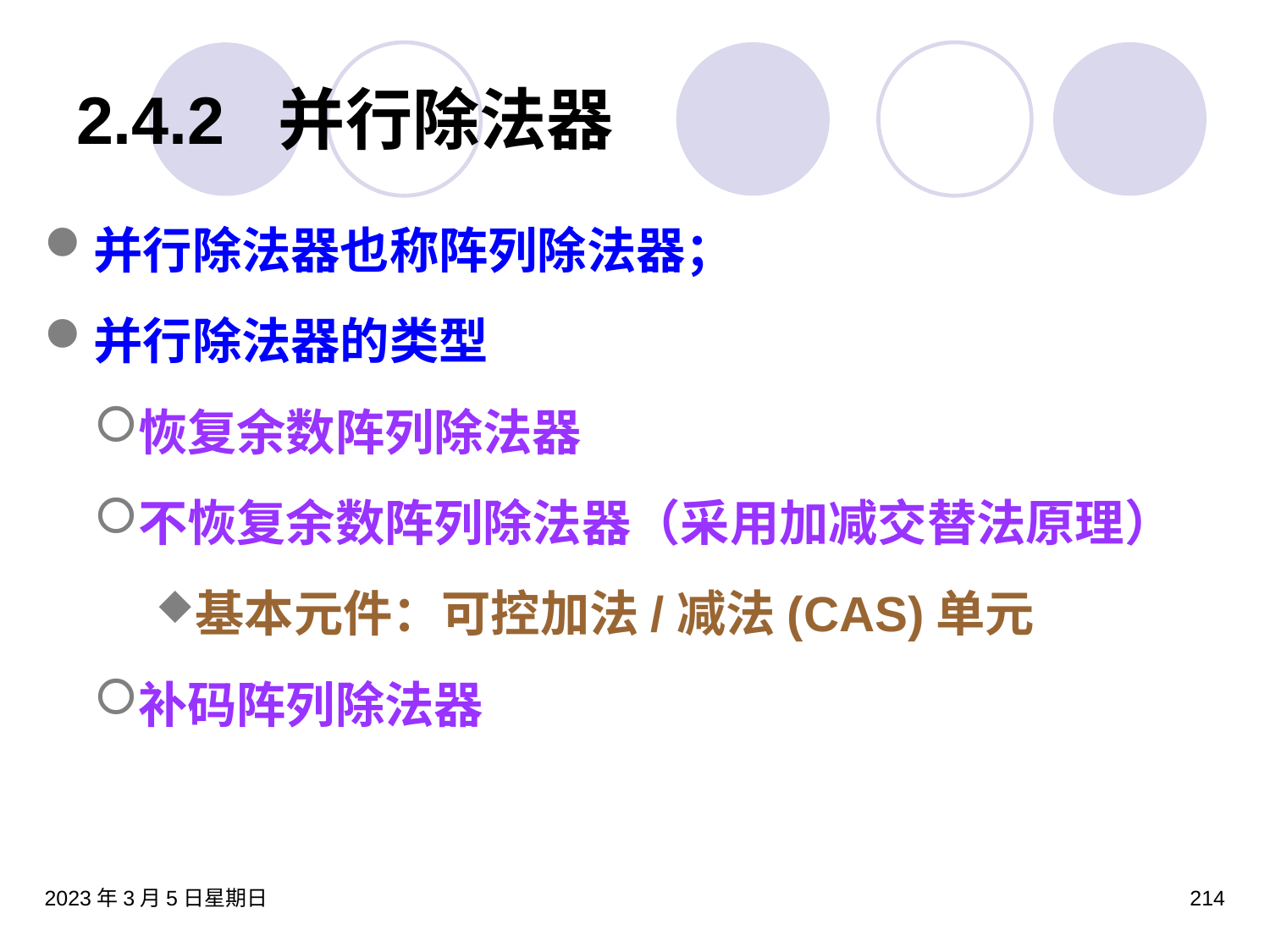

# 2.4.2  并行除法器
并行除法器也称阵列除法器；
并行除法器的类型
恢复余数阵列除法器
不恢复余数阵列除法器（采用加减交替法原理）
基本元件：可控加法/减法(CAS)单元
补码阵列除法器
2023年3月5日星期日
214